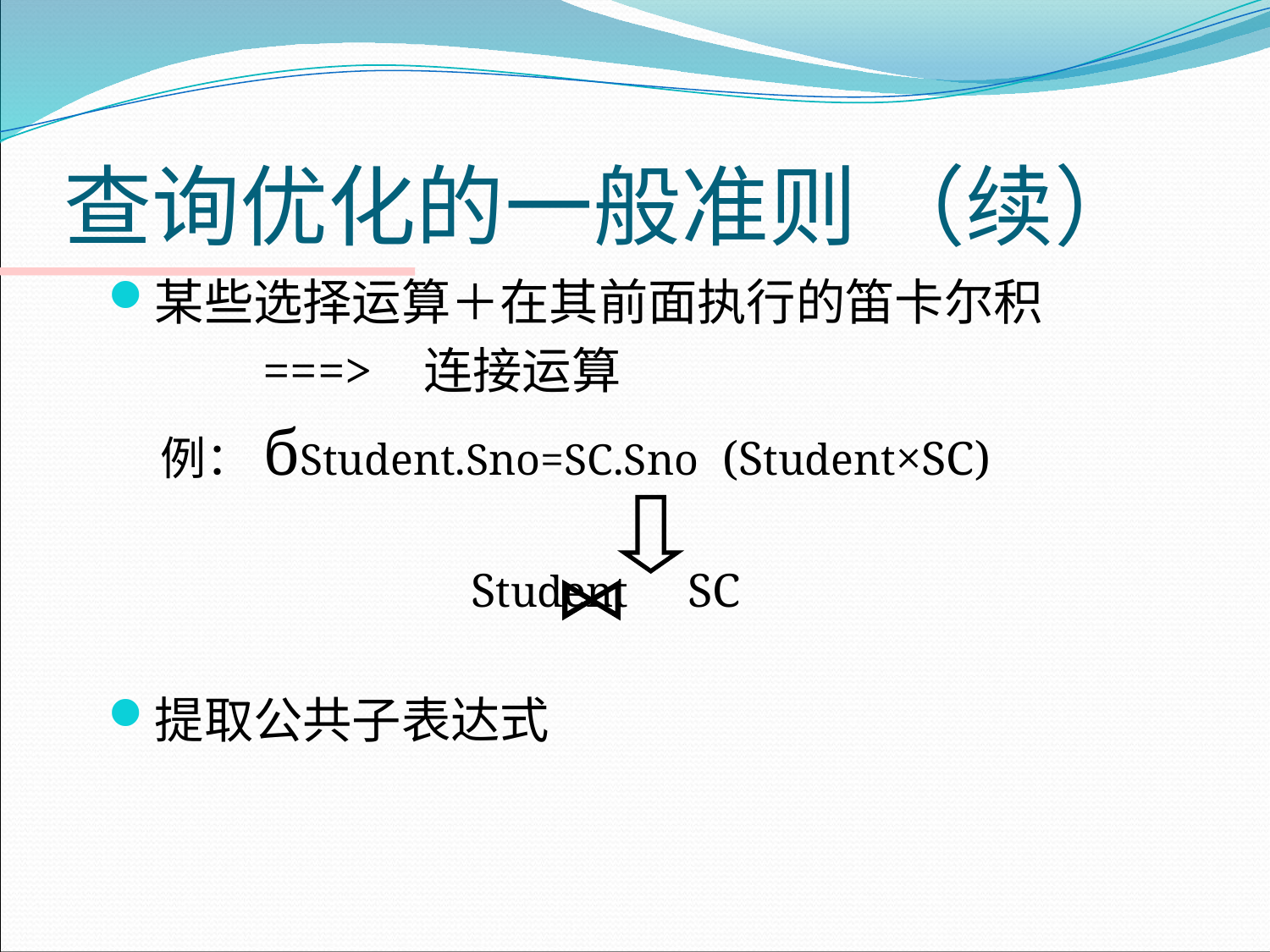

# 查询优化的一般准则 （续）
某些选择运算＋在其前面执行的笛卡尔积
            ===>   连接运算
    例：бStudent.Sno=SC.Sno  (Student×SC)

 			      Student     SC

提取公共子表达式

856